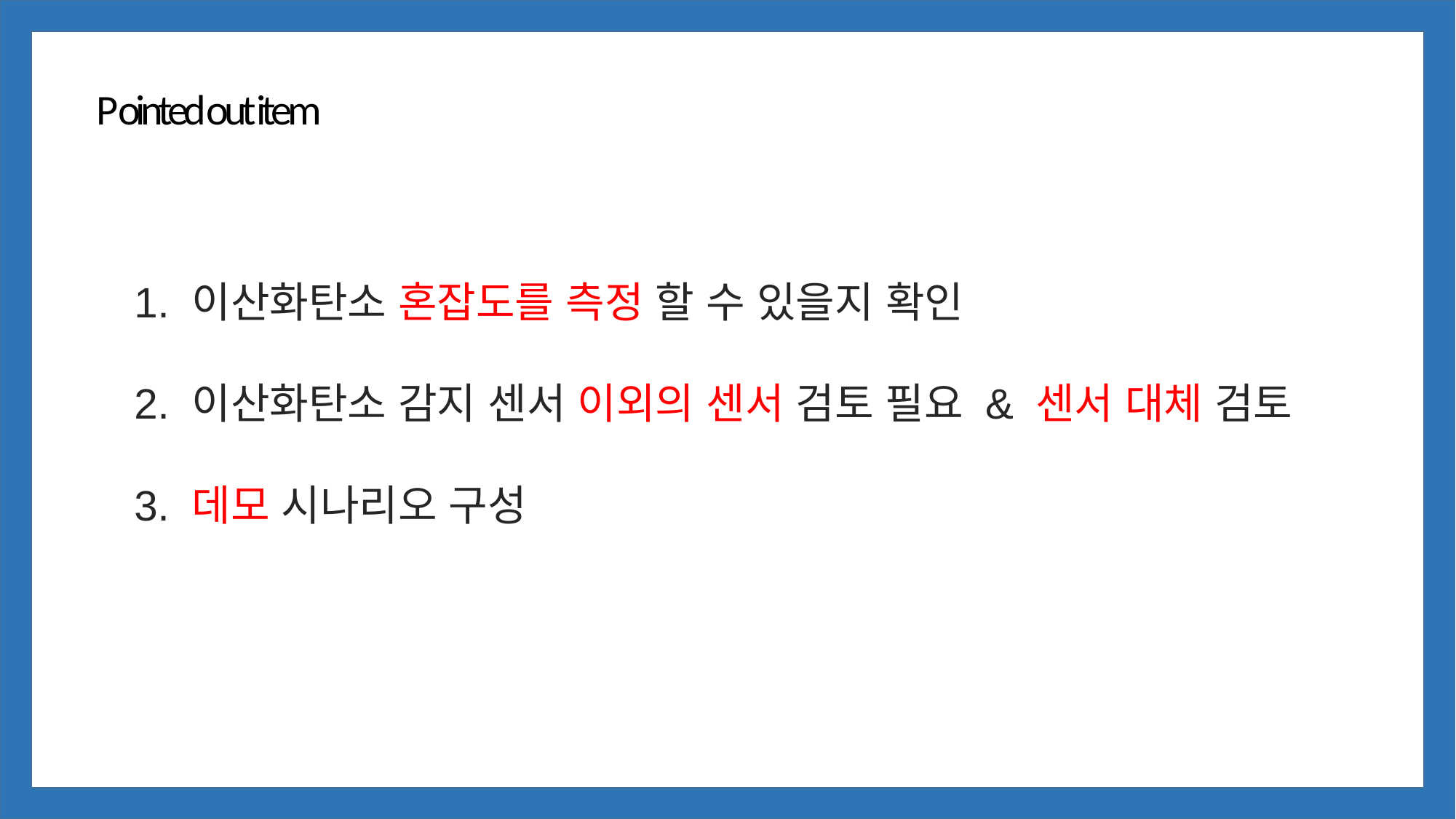

Pointed out item
1. 이산화탄소 혼잡도를 측정 할 수 있을지 확인

2. 이산화탄소 감지 센서 이외의 센서 검토 필요 & 센서 대체 검토

3. 데모 시나리오 구성